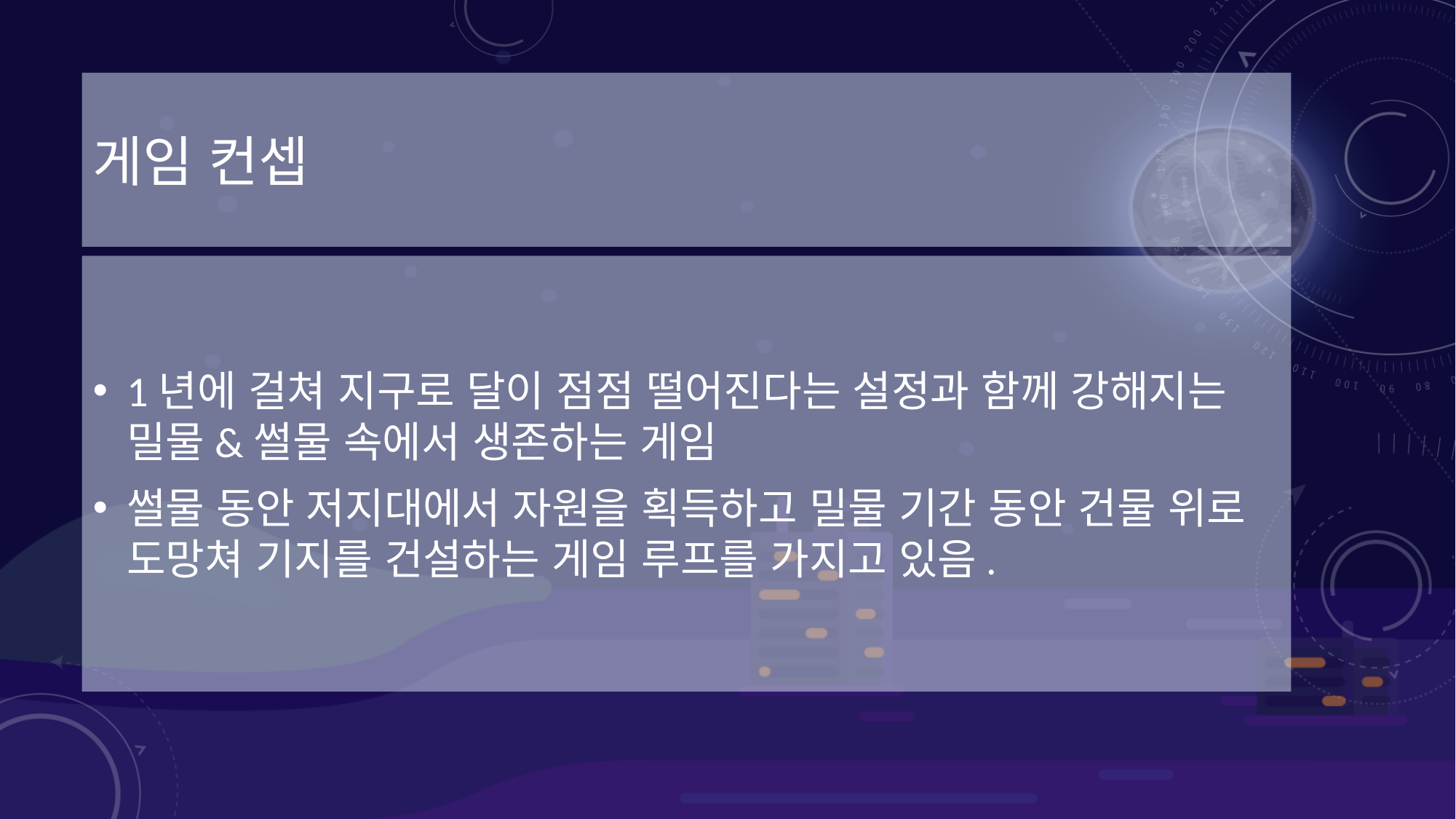

# 게임 컨셉
1년에 걸쳐 지구로 달이 점점 떨어진다는 설정과 함께 강해지는 밀물&썰물 속에서 생존하는 게임
썰물 동안 저지대에서 자원을 획득하고 밀물 기간 동안 건물 위로 도망쳐 기지를 건설하는 게임 루프를 가지고 있음.